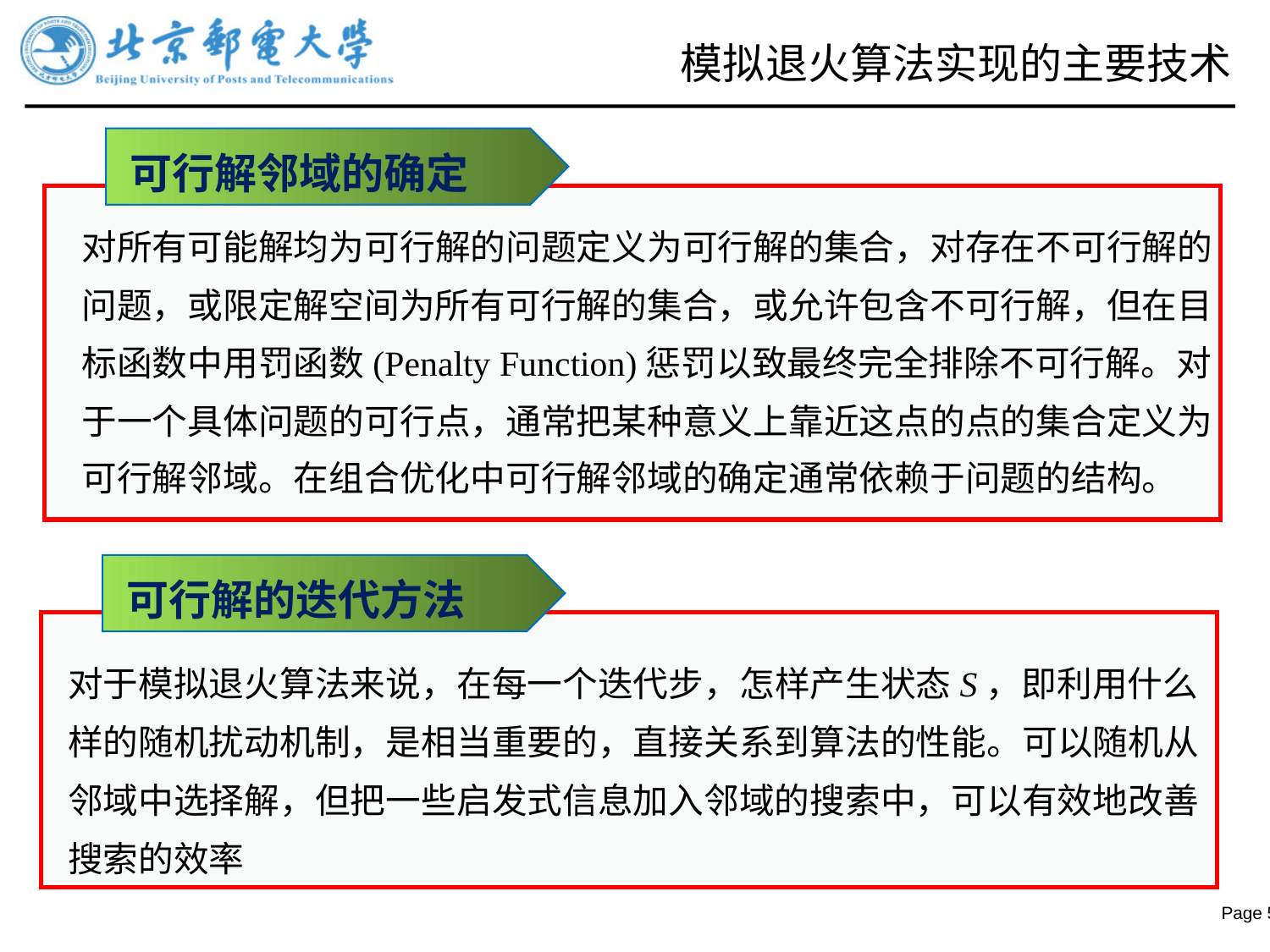

# 模拟退火算法实现的主要技术

可行解邻域的确定

对所有可能解均为可行解的问题定义为可行解的集合，对存在不可行解的问题，或限定解空间为所有可行解的集合，或允许包含不可行解，但在目标函数中用罚函数(Penalty Function)惩罚以致最终完全排除不可行解。对于一个具体问题的可行点，通常把某种意义上靠近这点的点的集合定义为可行解邻域。在组合优化中可行解邻域的确定通常依赖于问题的结构。

可行解的迭代方法

对于模拟退火算法来说，在每一个迭代步，怎样产生状态S，即利用什么样的随机扰动机制，是相当重要的，直接关系到算法的性能。可以随机从邻域中选择解，但把一些启发式信息加入邻域的搜索中，可以有效地改善搜索的效率